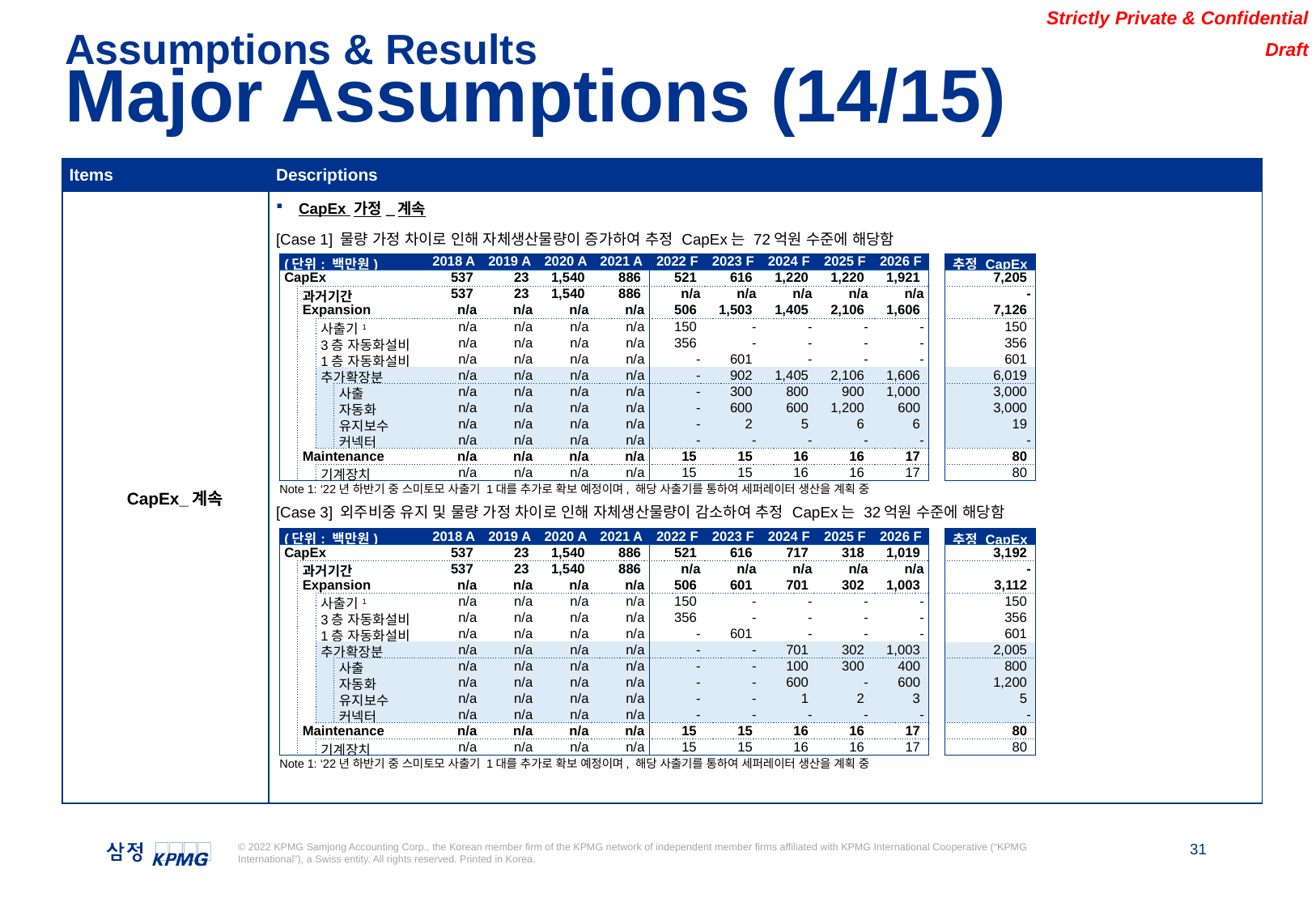

Assumptions & Results
Major Assumptions (14/15)
| Items | Descriptions |
| --- | --- |
| CapEx\_계속 | CapEx 가정\_계속 [Case 1] 물량 가정 차이로 인해 자체생산물량이 증가하여 추정 CapEx는 72억원 수준에 해당함 [Case 3] 외주비중 유지 및 물량 가정 차이로 인해 자체생산물량이 감소하여 추정 CapEx는 32억원 수준에 해당함 |
| (단위: 백만원) |  |  |  | 2018 A | 2019 A | 2020 A | 2021 A | 2022 F | 2023 F | 2024 F | 2025 F | 2026 F |
| --- | --- | --- | --- | --- | --- | --- | --- | --- | --- | --- | --- | --- |
| CapEx |  |  |  | 537 | 23 | 1,540 | 886 | 521 | 616 | 1,220 | 1,220 | 1,921 |
|  | 과거기간 |  |  | 537 | 23 | 1,540 | 886 | n/a | n/a | n/a | n/a | n/a |
|  | Expansion |  |  | n/a | n/a | n/a | n/a | 506 | 1,503 | 1,405 | 2,106 | 1,606 |
|  |  | 사출기1 |  | n/a | n/a | n/a | n/a | 150 | - | - | - | - |
|  |  | 3층 자동화설비 |  | n/a | n/a | n/a | n/a | 356 | - | - | - | - |
|  |  | 1층 자동화설비 |  | n/a | n/a | n/a | n/a | - | 601 | - | - | - |
|  |  | 추가확장분 |  | n/a | n/a | n/a | n/a | - | 902 | 1,405 | 2,106 | 1,606 |
|  |  |  | 사출 | n/a | n/a | n/a | n/a | - | 300 | 800 | 900 | 1,000 |
|  |  |  | 자동화 | n/a | n/a | n/a | n/a | - | 600 | 600 | 1,200 | 600 |
|  |  |  | 유지보수 | n/a | n/a | n/a | n/a | - | 2 | 5 | 6 | 6 |
|  |  |  | 커넥터 | n/a | n/a | n/a | n/a | - | - | - | - | - |
|  | Maintenance |  |  | n/a | n/a | n/a | n/a | 15 | 15 | 16 | 16 | 17 |
|  |  | 기계장치 |  | n/a | n/a | n/a | n/a | 15 | 15 | 16 | 16 | 17 |
| 추정 CapEx |
| --- |
| 7,205 |
| - |
| 7,126 |
| 150 |
| 356 |
| 601 |
| 6,019 |
| 3,000 |
| 3,000 |
| 19 |
| - |
| 80 |
| 80 |
Note 1: ‘22년 하반기 중 스미토모 사출기 1대를 추가로 확보 예정이며, 해당 사출기를 통하여 세퍼레이터 생산을 계획 중
| (단위: 백만원) |  |  |  | 2018 A | 2019 A | 2020 A | 2021 A | 2022 F | 2023 F | 2024 F | 2025 F | 2026 F |
| --- | --- | --- | --- | --- | --- | --- | --- | --- | --- | --- | --- | --- |
| CapEx |  |  |  | 537 | 23 | 1,540 | 886 | 521 | 616 | 717 | 318 | 1,019 |
|  | 과거기간 |  |  | 537 | 23 | 1,540 | 886 | n/a | n/a | n/a | n/a | n/a |
|  | Expansion |  |  | n/a | n/a | n/a | n/a | 506 | 601 | 701 | 302 | 1,003 |
|  |  | 사출기1 |  | n/a | n/a | n/a | n/a | 150 | - | - | - | - |
|  |  | 3층 자동화설비 |  | n/a | n/a | n/a | n/a | 356 | - | - | - | - |
|  |  | 1층 자동화설비 |  | n/a | n/a | n/a | n/a | - | 601 | - | - | - |
|  |  | 추가확장분 |  | n/a | n/a | n/a | n/a | - | - | 701 | 302 | 1,003 |
|  |  |  | 사출 | n/a | n/a | n/a | n/a | - | - | 100 | 300 | 400 |
|  |  |  | 자동화 | n/a | n/a | n/a | n/a | - | - | 600 | - | 600 |
|  |  |  | 유지보수 | n/a | n/a | n/a | n/a | - | - | 1 | 2 | 3 |
|  |  |  | 커넥터 | n/a | n/a | n/a | n/a | - | - | - | - | - |
|  | Maintenance |  |  | n/a | n/a | n/a | n/a | 15 | 15 | 16 | 16 | 17 |
|  |  | 기계장치 |  | n/a | n/a | n/a | n/a | 15 | 15 | 16 | 16 | 17 |
| 추정 CapEx |
| --- |
| 3,192 |
| - |
| 3,112 |
| 150 |
| 356 |
| 601 |
| 2,005 |
| 800 |
| 1,200 |
| 5 |
| - |
| 80 |
| 80 |
Note 1: ‘22년 하반기 중 스미토모 사출기 1대를 추가로 확보 예정이며, 해당 사출기를 통하여 세퍼레이터 생산을 계획 중